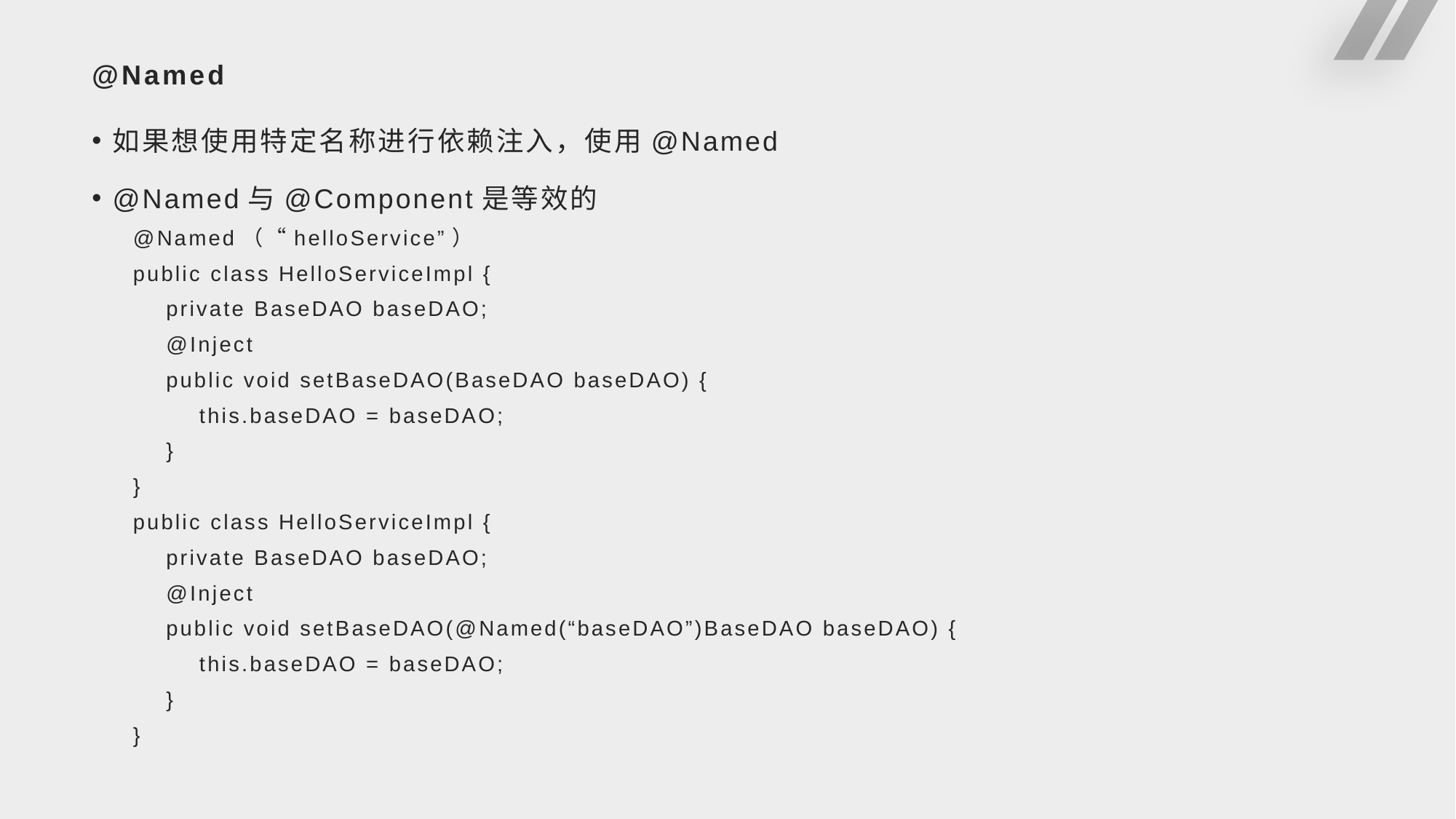

# @Named
如果想使用特定名称进行依赖注入，使用@Named
@Named与@Component是等效的
@Named（“helloService”）
public class HelloServiceImpl {
    private BaseDAO baseDAO;
    @Inject
    public void setBaseDAO(BaseDAO baseDAO) {
        this.baseDAO = baseDAO;
    }
}
public class HelloServiceImpl {
    private BaseDAO baseDAO;
    @Inject
    public void setBaseDAO(@Named(“baseDAO”)BaseDAO baseDAO) {
        this.baseDAO = baseDAO;
    }
}